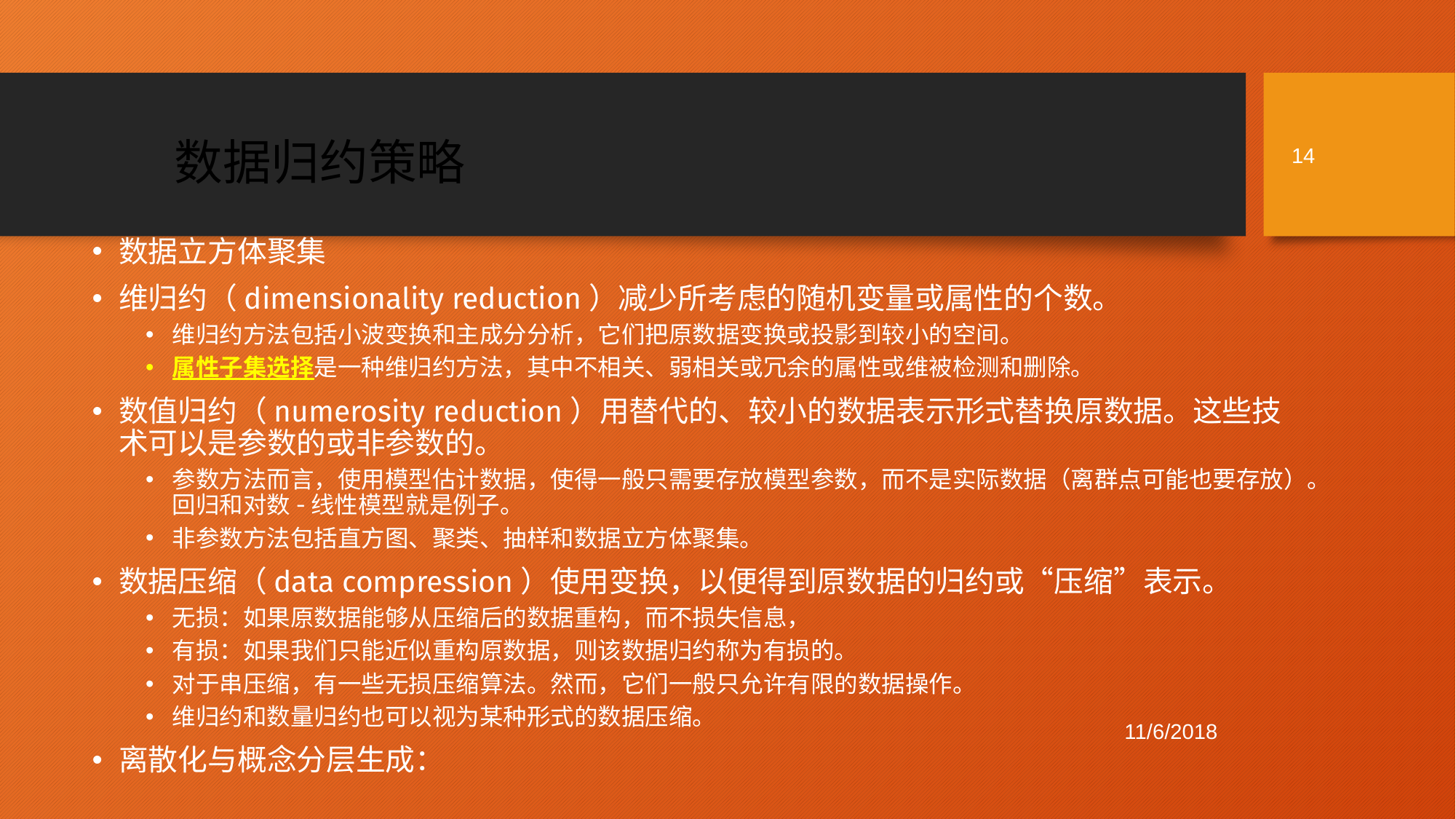

14
数据归约策略
数据立方体聚集
维归约（dimensionality reduction）减少所考虑的随机变量或属性的个数。
维归约方法包括小波变换和主成分分析，它们把原数据变换或投影到较小的空间。
属性子集选择是一种维归约方法，其中不相关、弱相关或冗余的属性或维被检测和删除。
数值归约（numerosity reduction）用替代的、较小的数据表示形式替换原数据。这些技术可以是参数的或非参数的。
参数方法而言，使用模型估计数据，使得一般只需要存放模型参数，而不是实际数据（离群点可能也要存放）。回归和对数-线性模型就是例子。
非参数方法包括直方图、聚类、抽样和数据立方体聚集。
数据压缩（data compression）使用变换，以便得到原数据的归约或“压缩”表示。
无损：如果原数据能够从压缩后的数据重构，而不损失信息，
有损：如果我们只能近似重构原数据，则该数据归约称为有损的。
对于串压缩，有一些无损压缩算法。然而，它们一般只允许有限的数据操作。
维归约和数量归约也可以视为某种形式的数据压缩。
离散化与概念分层生成：

11/6/2018